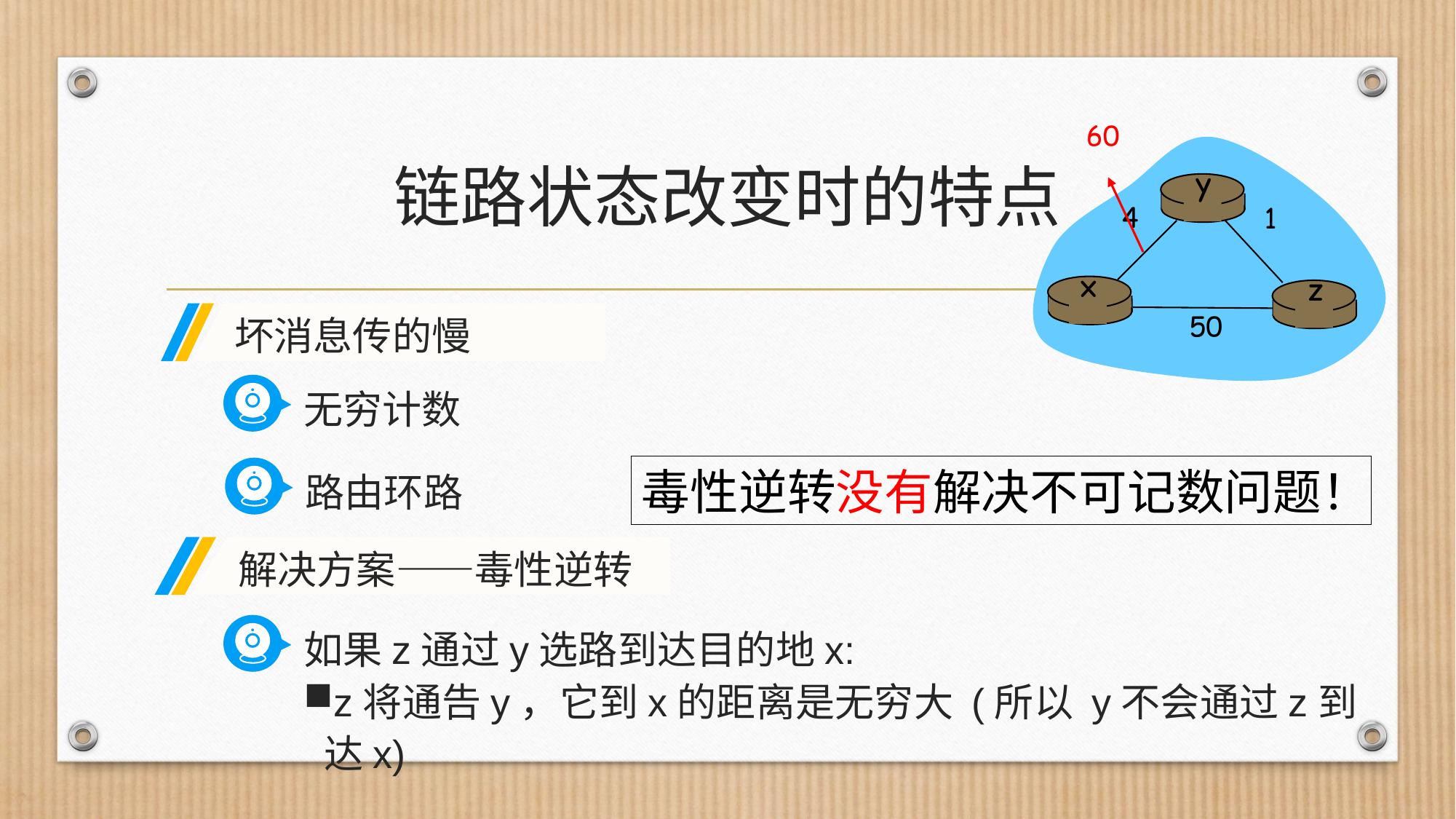

60

y

4
1

x

z

50

# 链路状态改变时的特点

坏消息传的慢

无穷计数
毒性逆转没有解决不可记数问题！

路由环路

解决方案——毒性逆转

如果z通过y选路到达目的地x:
z将通告y，它到x的距离是无穷大 (所以 y不会通过z到达x)